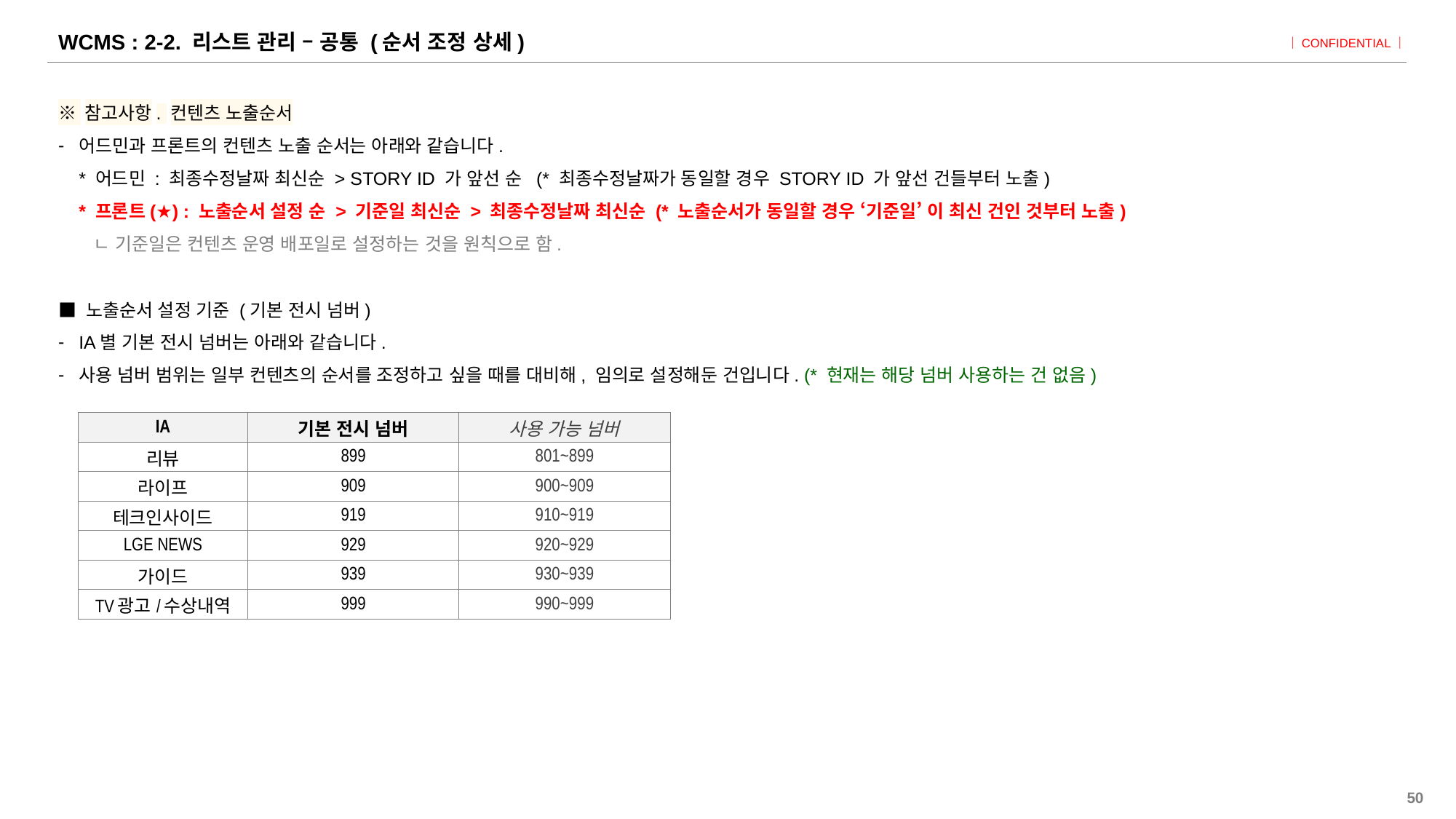

# WCMS : 2-2. 리스트 관리 – 공통 (순서 조정 상세)
※ 참고사항. 컨텐츠 노출순서
어드민과 프론트의 컨텐츠 노출 순서는 아래와 같습니다.
* 어드민 : 최종수정날짜 최신순 > STORY ID 가 앞선 순  (* 최종수정날짜가 동일할 경우 STORY ID 가 앞선 건들부터 노출)
* 프론트(★) : 노출순서 설정 순 > 기준일 최신순 > 최종수정날짜 최신순 (* 노출순서가 동일할 경우 ‘기준일’ 이 최신 건인 것부터 노출)
  ㄴ 기준일은 컨텐츠 운영 배포일로 설정하는 것을 원칙으로 함.
■ 노출순서 설정 기준 (기본 전시 넘버)
IA별 기본 전시 넘버는 아래와 같습니다.
사용 넘버 범위는 일부 컨텐츠의 순서를 조정하고 싶을 때를 대비해, 임의로 설정해둔 건입니다. (* 현재는 해당 넘버 사용하는 건 없음)
| IA | 기본 전시 넘버 | 사용 가능 넘버 |
| --- | --- | --- |
| 리뷰 | 899 | 801~899 |
| 라이프 | 909 | 900~909 |
| 테크인사이드 | 919 | 910~919 |
| LGE NEWS | 929 | 920~929 |
| 가이드 | 939 | 930~939 |
| TV광고/수상내역 | 999 | 990~999 |